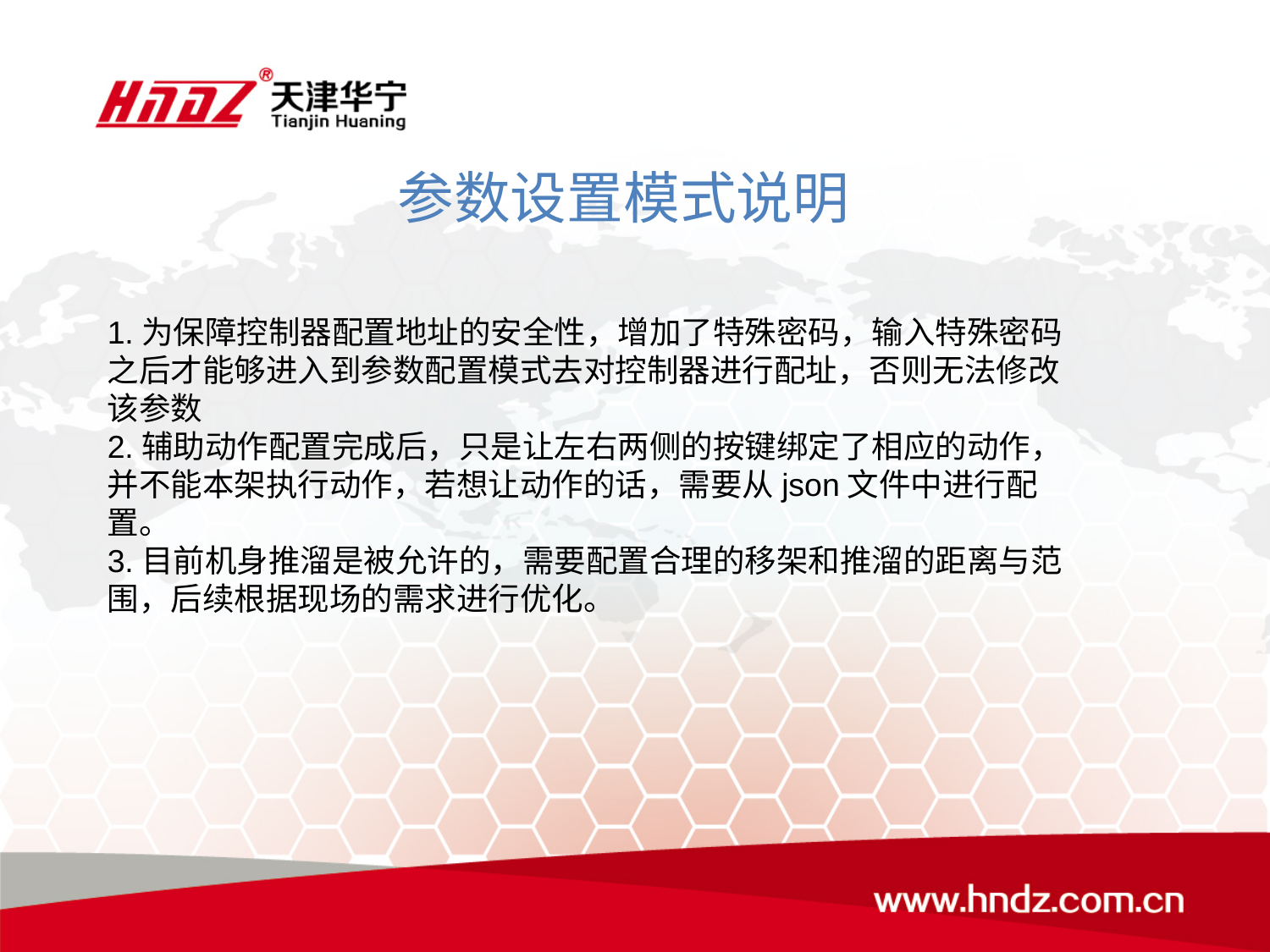

参数设置模式说明
1.为保障控制器配置地址的安全性，增加了特殊密码，输入特殊密码之后才能够进入到参数配置模式去对控制器进行配址，否则无法修改该参数
2.辅助动作配置完成后，只是让左右两侧的按键绑定了相应的动作，并不能本架执行动作，若想让动作的话，需要从json文件中进行配置。
3.目前机身推溜是被允许的，需要配置合理的移架和推溜的距离与范围，后续根据现场的需求进行优化。